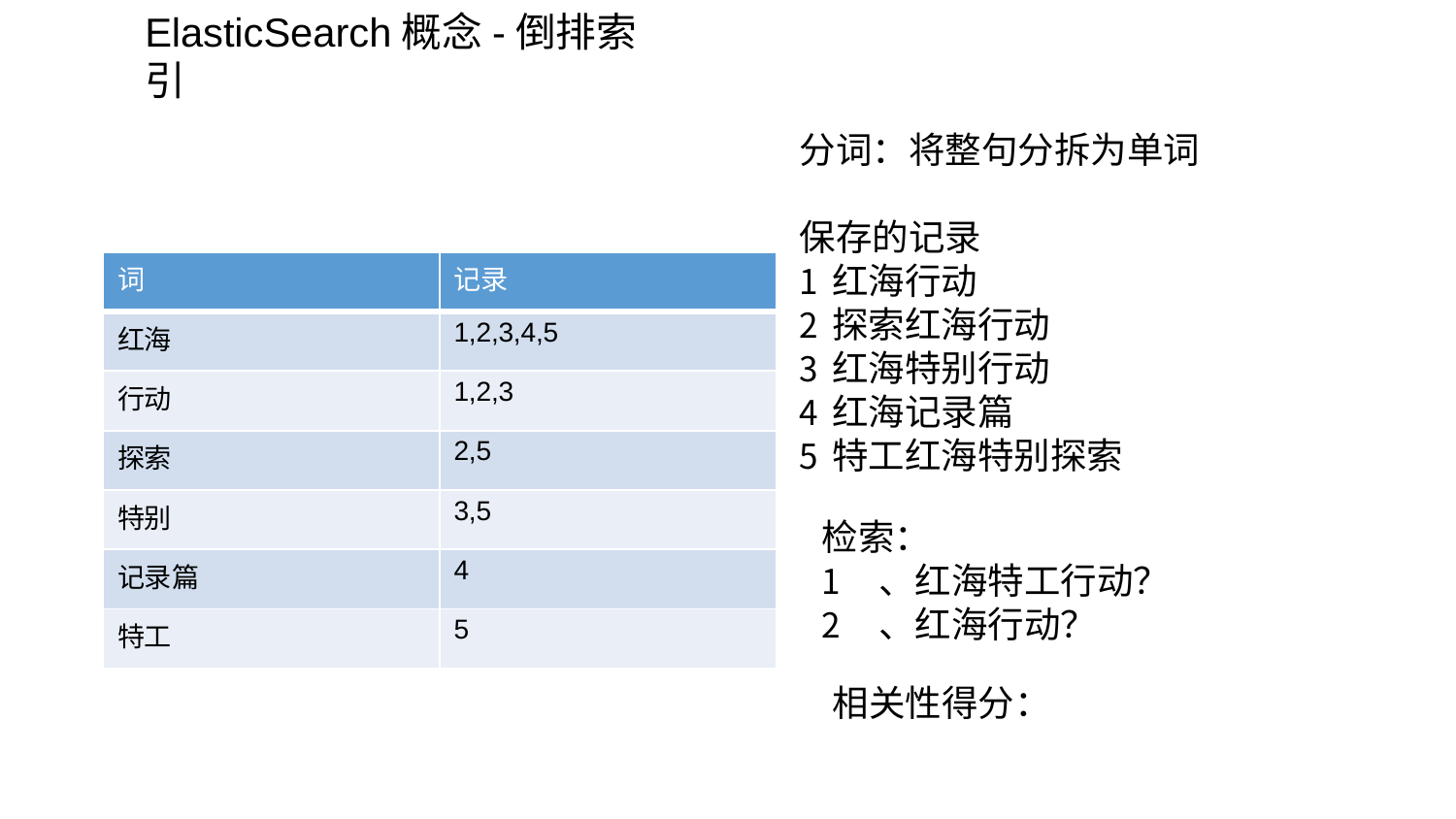

# ElasticSearch概念-倒排索引
分词：将整句分拆为单词
保存的记录
红海行动
探索红海行动
红海特别行动
红海记录篇
特工红海特别探索
检索：
、红海特工行动？
、红海行动？

相关性得分：
| 词 | 记录 |
| --- | --- |
| 红海 | 1,2,3,4,5 |
| 行动 | 1,2,3 |
| 探索 | 2,5 |
| 特别 | 3,5 |
| 记录篇 | 4 |
| 特工 | 5 |